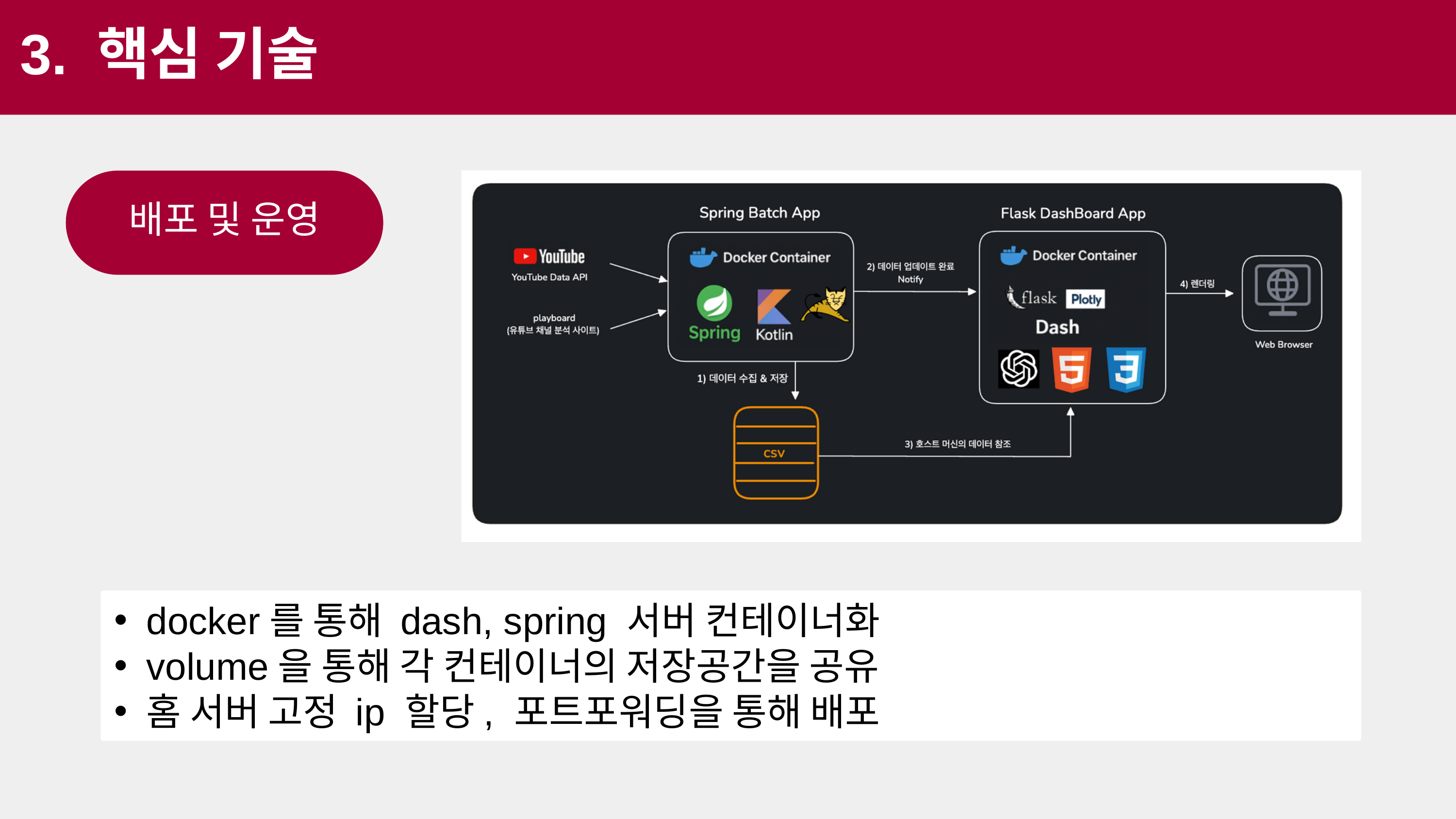

3. 핵심 기술

배포 및 운영

docker를 통해 dash, spring 서버 컨테이너화
volume을 통해 각 컨테이너의 저장공간을 공유
홈 서버 고정 ip 할당, 포트포워딩을 통해 배포